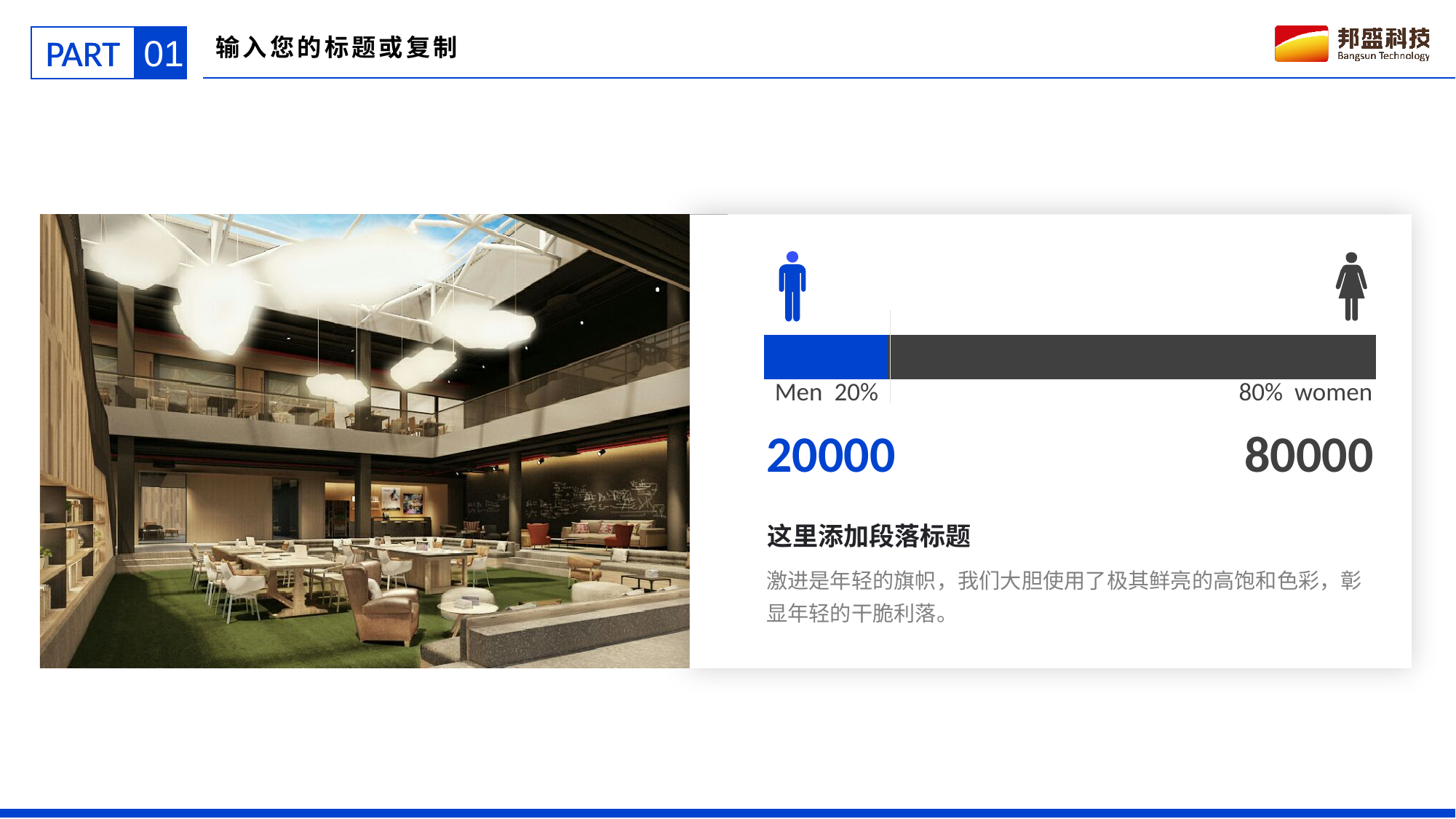

01
PART
输入您的标题或复制

### Chart

| Category | 男 | 女 |
|---|---|---|
| 类别 1 | 0.2 | 0.8 |
Men  20%
80%  women
20000
80000
这里添加段落标题
激进是年轻的旗帜，我们大胆使用了极其鲜亮的高饱和色彩，彰显年轻的干脆利落。